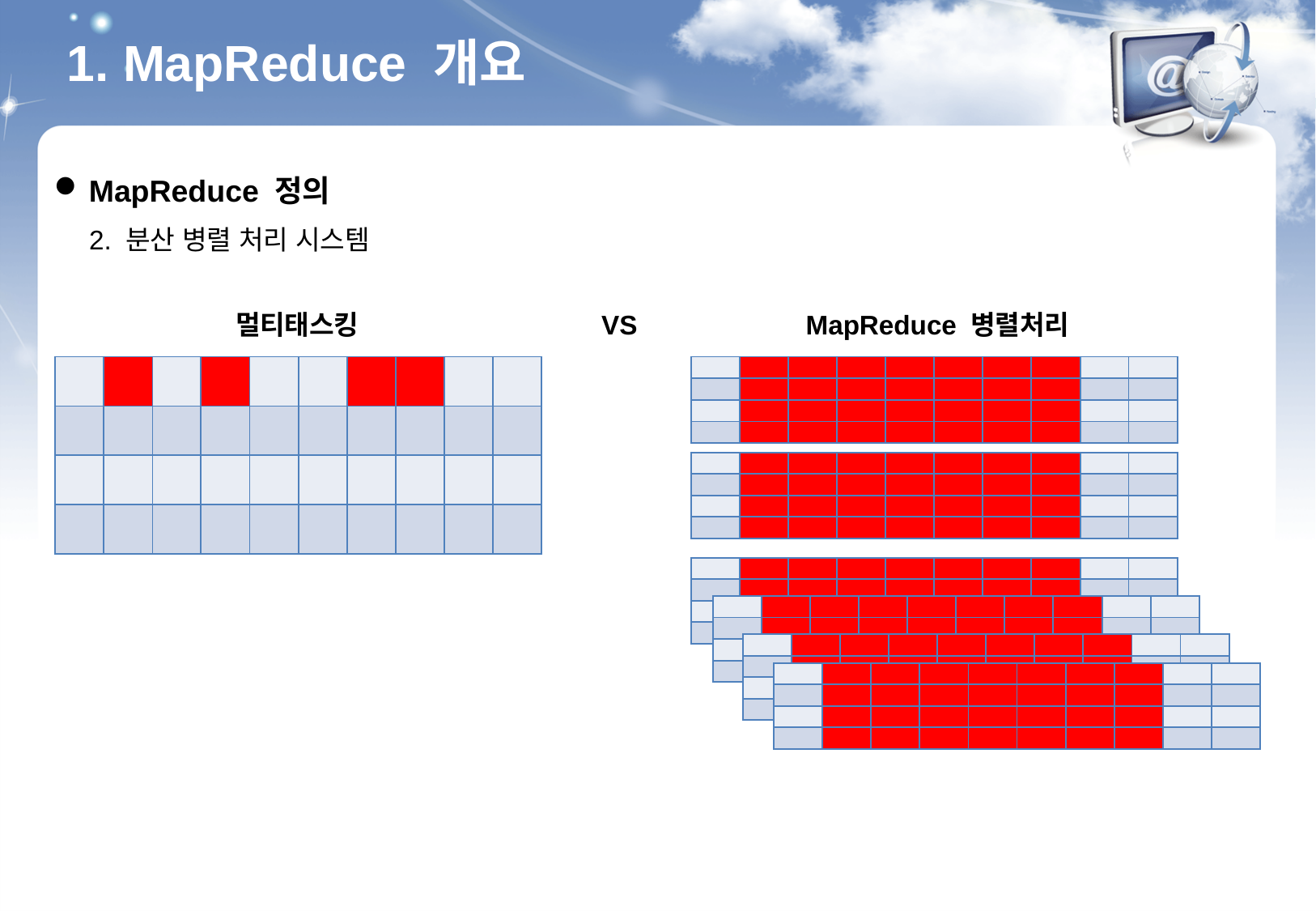

1. MapReduce 개요
MapReduce 정의
2. 분산 병렬 처리 시스템

멀티태스킹
VS
MapReduce 병렬처리
|  |  |  |  |  |  |  |  |  |  |
| --- | --- | --- | --- | --- | --- | --- | --- | --- | --- |
|  |  |  |  |  |  |  |  |  |  |
|  |  |  |  |  |  |  |  |  |  |
|  |  |  |  |  |  |  |  |  |  |
|  |  |  |  |  |  |  |  |  |  |
| --- | --- | --- | --- | --- | --- | --- | --- | --- | --- |
|  |  |  |  |  |  |  |  |  |  |
|  |  |  |  |  |  |  |  |  |  |
|  |  |  |  |  |  |  |  |  |  |
|  |  |  |  |  |  |  |  |  |  |
| --- | --- | --- | --- | --- | --- | --- | --- | --- | --- |
|  |  |  |  |  |  |  |  |  |  |
|  |  |  |  |  |  |  |  |  |  |
|  |  |  |  |  |  |  |  |  |  |
|  |  |  |  |  |  |  |  |  |  |
| --- | --- | --- | --- | --- | --- | --- | --- | --- | --- |
|  |  |  |  |  |  |  |  |  |  |
|  |  |  |  |  |  |  |  |  |  |
|  |  |  |  |  |  |  |  |  |  |
|  |  |  |  |  |  |  |  |  |  |
| --- | --- | --- | --- | --- | --- | --- | --- | --- | --- |
|  |  |  |  |  |  |  |  |  |  |
|  |  |  |  |  |  |  |  |  |  |
|  |  |  |  |  |  |  |  |  |  |
|  |  |  |  |  |  |  |  |  |  |
| --- | --- | --- | --- | --- | --- | --- | --- | --- | --- |
|  |  |  |  |  |  |  |  |  |  |
|  |  |  |  |  |  |  |  |  |  |
|  |  |  |  |  |  |  |  |  |  |
|  |  |  |  |  |  |  |  |  |  |
| --- | --- | --- | --- | --- | --- | --- | --- | --- | --- |
|  |  |  |  |  |  |  |  |  |  |
|  |  |  |  |  |  |  |  |  |  |
|  |  |  |  |  |  |  |  |  |  |